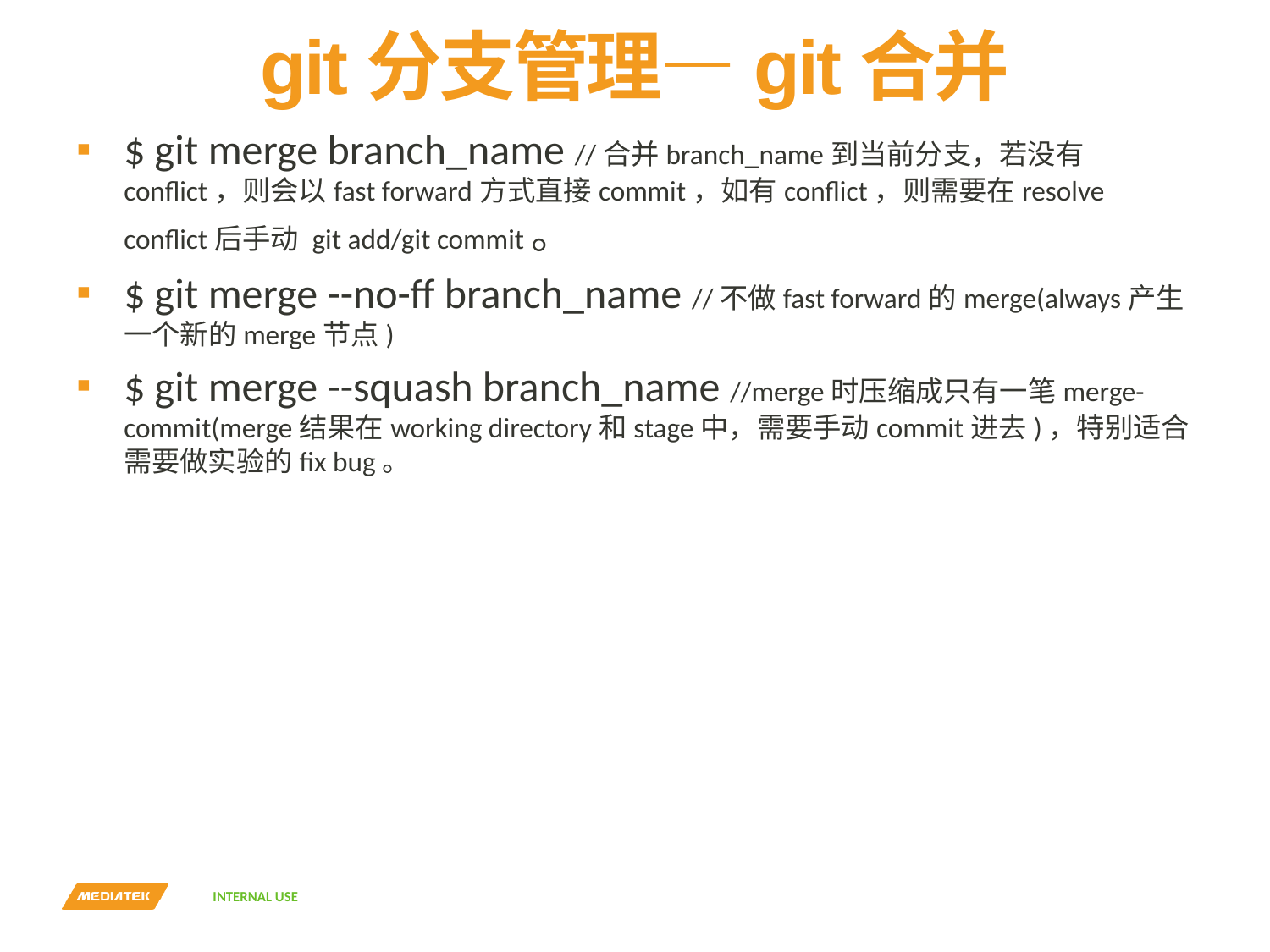

# git分支管理—git合并
$ git merge branch_name //合并branch_name到当前分支，若没有conflict，则会以fast forward方式直接commit，如有conflict，则需要在resolve conflict后手动 git add/git commit。
$ git merge --no-ff branch_name //不做fast forward的merge(always产生一个新的merge节点)
$ git merge --squash branch_name //merge时压缩成只有一笔merge-commit(merge结果在working directory和stage中，需要手动commit进去)，特别适合需要做实验的fix bug。